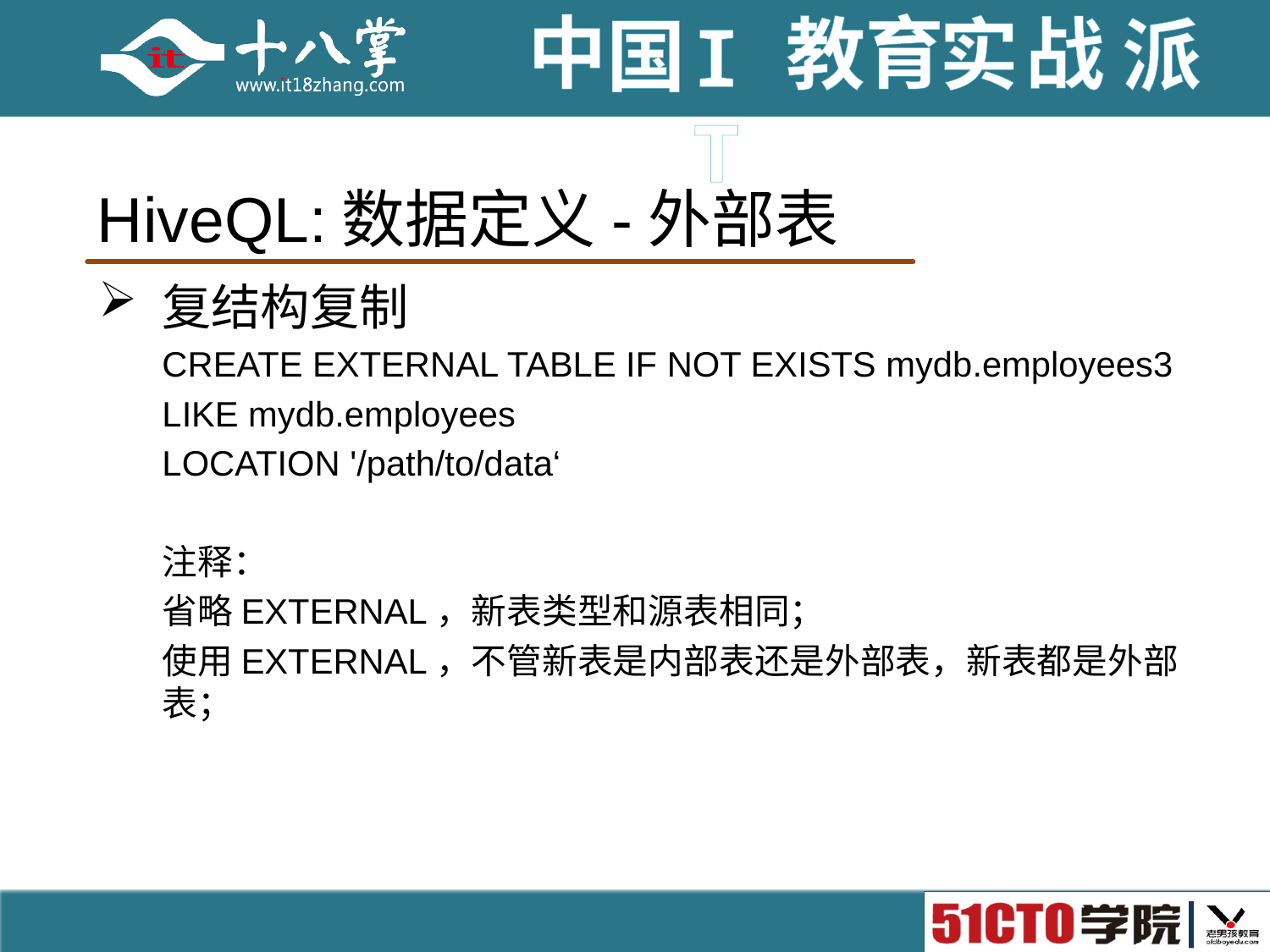

# HiveQL:数据定义-外部表
复结构复制
CREATE EXTERNAL TABLE IF NOT EXISTS mydb.employees3
LIKE mydb.employees
LOCATION '/path/to/data‘

注释：
省略EXTERNAL，新表类型和源表相同；
使用EXTERNAL，不管新表是内部表还是外部表，新表都是外部表；